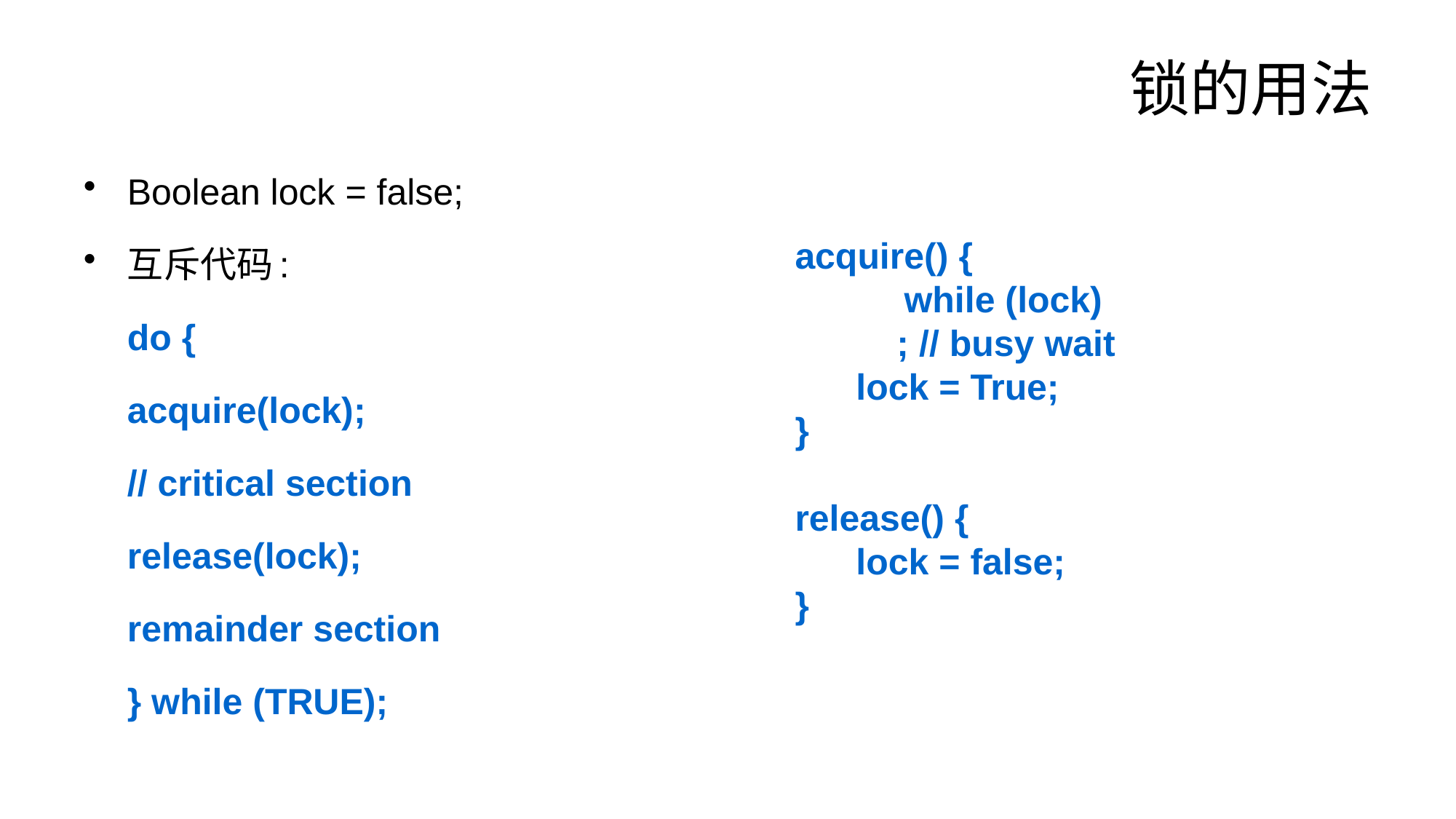

# 锁的用法
Boolean lock = false;
互斥代码:
		do {
			acquire(lock);
			// critical section
			release(lock);
			remainder section
		} while (TRUE);
acquire() {
	while (lock)
          ; // busy wait
      lock = True;
}

release() {
      lock = false;
}